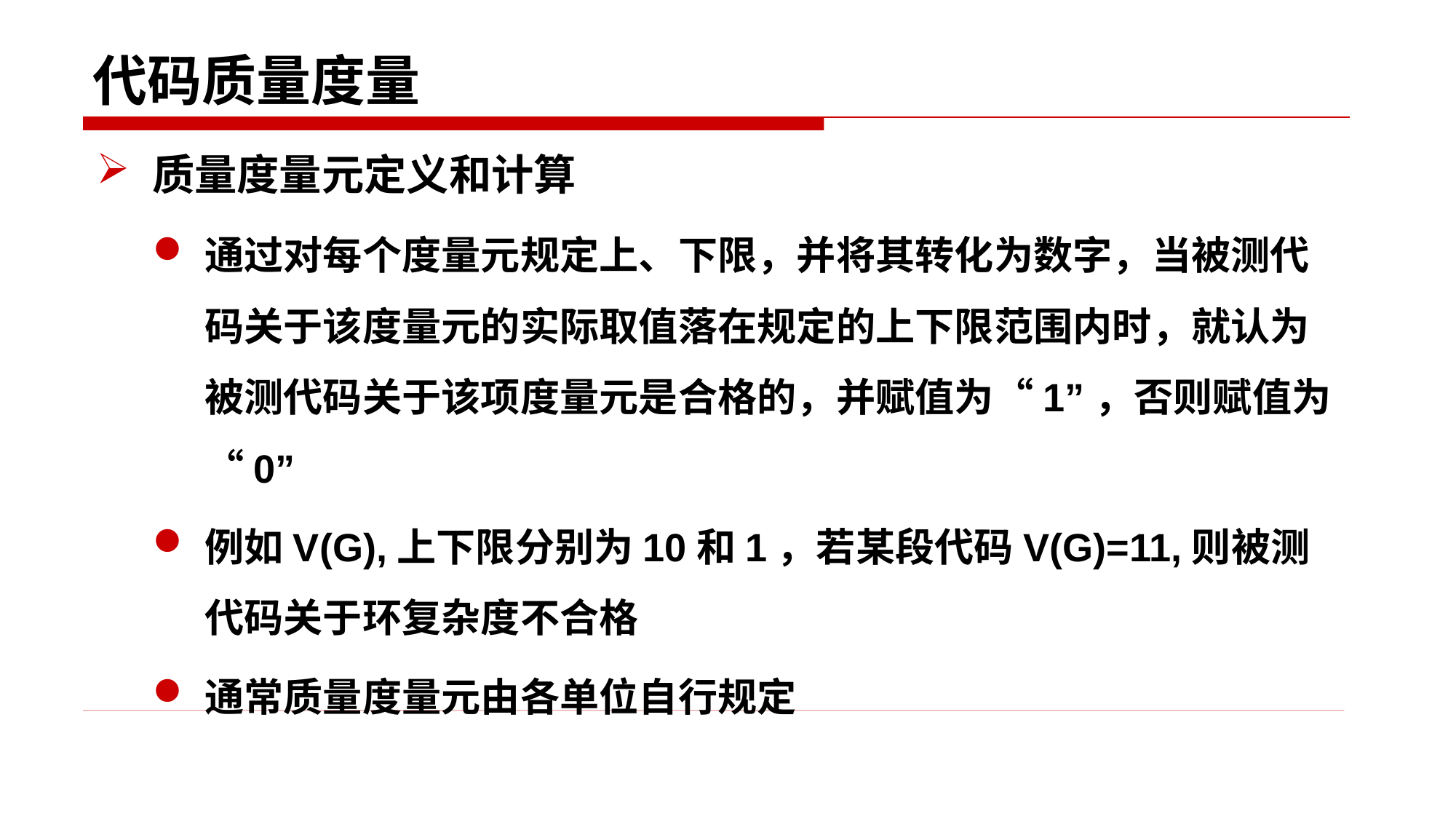

# 代码质量度量
质量度量元定义和计算
通过对每个度量元规定上、下限，并将其转化为数字，当被测代码关于该度量元的实际取值落在规定的上下限范围内时，就认为被测代码关于该项度量元是合格的，并赋值为“1”，否则赋值为“0”
例如V(G),上下限分别为10和1，若某段代码V(G)=11,则被测代码关于环复杂度不合格
通常质量度量元由各单位自行规定